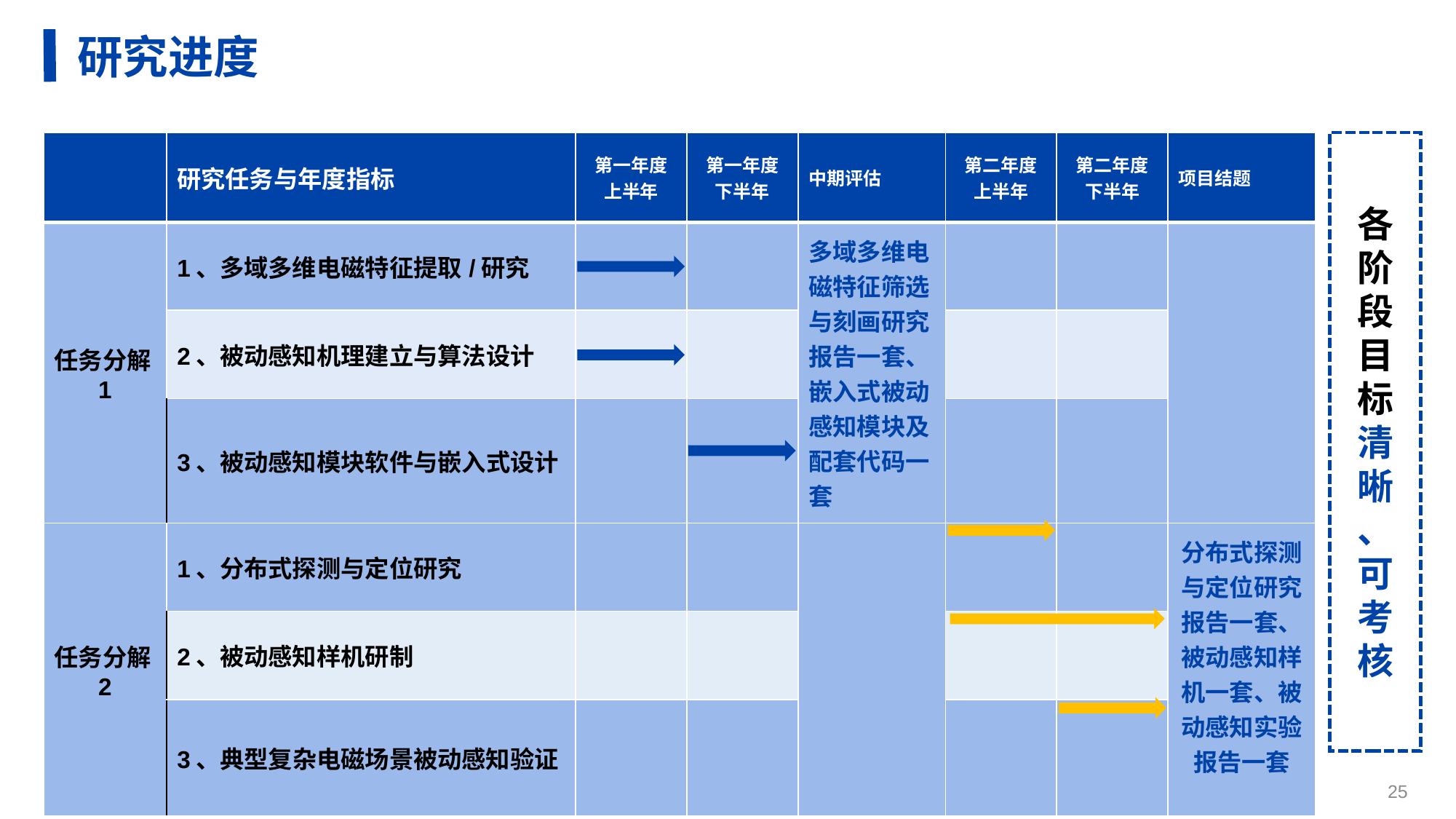

进度安排
研究进度
|  | 研究任务与年度指标 | 第一年度 上半年 | 第一年度 下半年 | 中期评估 | 第二年度 上半年 | 第二年度 下半年 | 项目结题 |
| --- | --- | --- | --- | --- | --- | --- | --- |
| 任务分解1 | 1、多域多维电磁特征提取/研究 |  |  | 多域多维电磁特征筛选与刻画研究报告一套、嵌入式被动感知模块及配套代码一套 |  |  |  |
|  | 2、被动感知机理建立与算法设计 |  |  |  |  |  |  |
|  | 3、被动感知模块软件与嵌入式设计 |  |  |  |  |  |  |
| 任务分解2 | 1、分布式探测与定位研究 |  |  |  |  |  | 分布式探测与定位研究报告一套、被动感知样机一套、被动感知实验报告一套 |
|  | 2、被动感知样机研制 |  |  |  |  |  |  |
|  | 3、典型复杂电磁场景被动感知验证 |  |  |  |  |  |  |
各
阶段目
标
清
晰
、
可
考
核

25